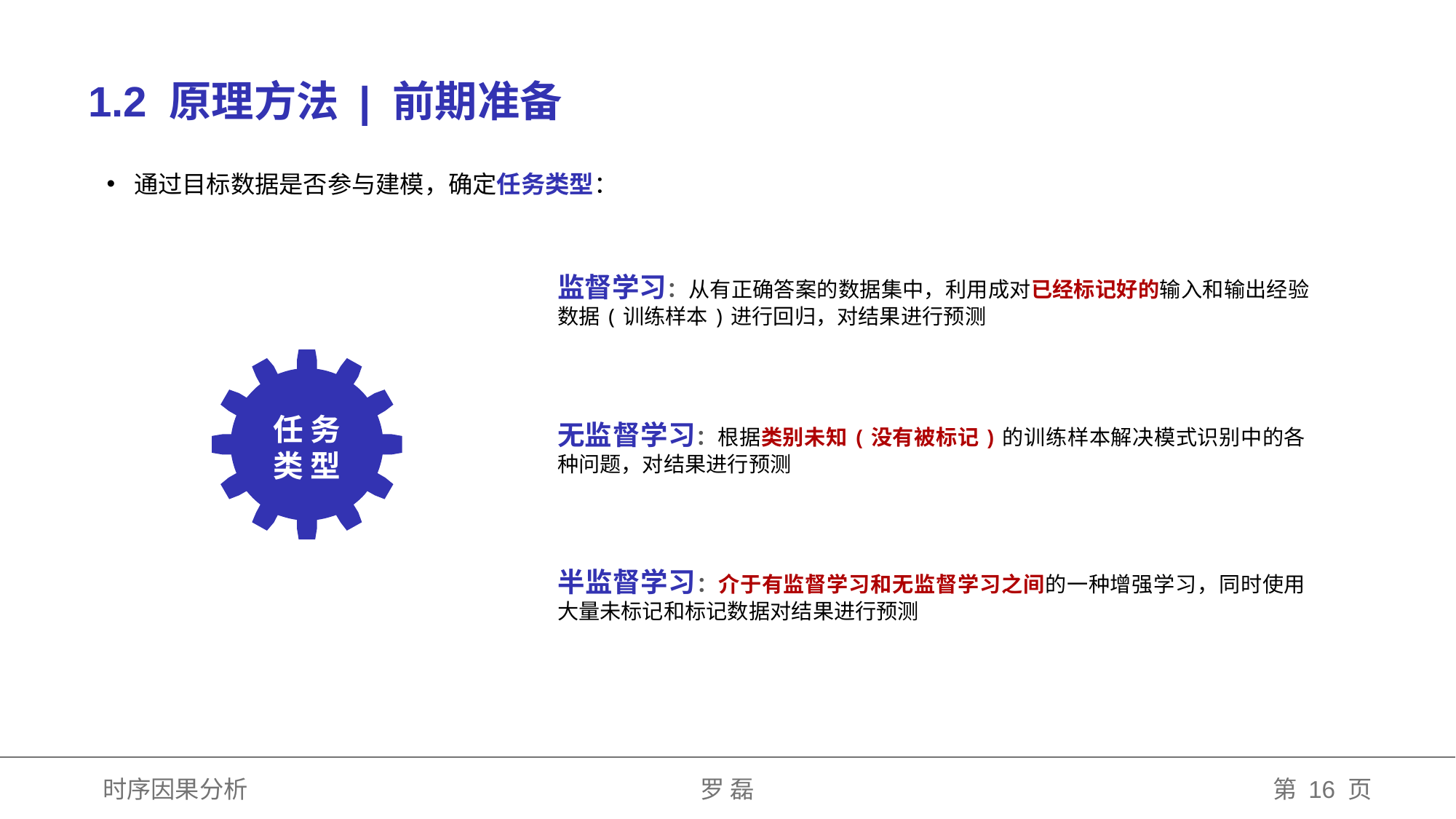

1.2 原理方法 | 前期准备
通过目标数据是否参与建模，确定任务类型：
监督学习：从有正确答案的数据集中，利用成对已经标记好的输入和输出经验数据(训练样本)进行回归，对结果进行预测

任 务
类 型
无监督学习：根据类别未知(没有被标记)的训练样本解决模式识别中的各种问题，对结果进行预测
半监督学习：介于有监督学习和无监督学习之间的一种增强学习，同时使用大量未标记和标记数据对结果进行预测